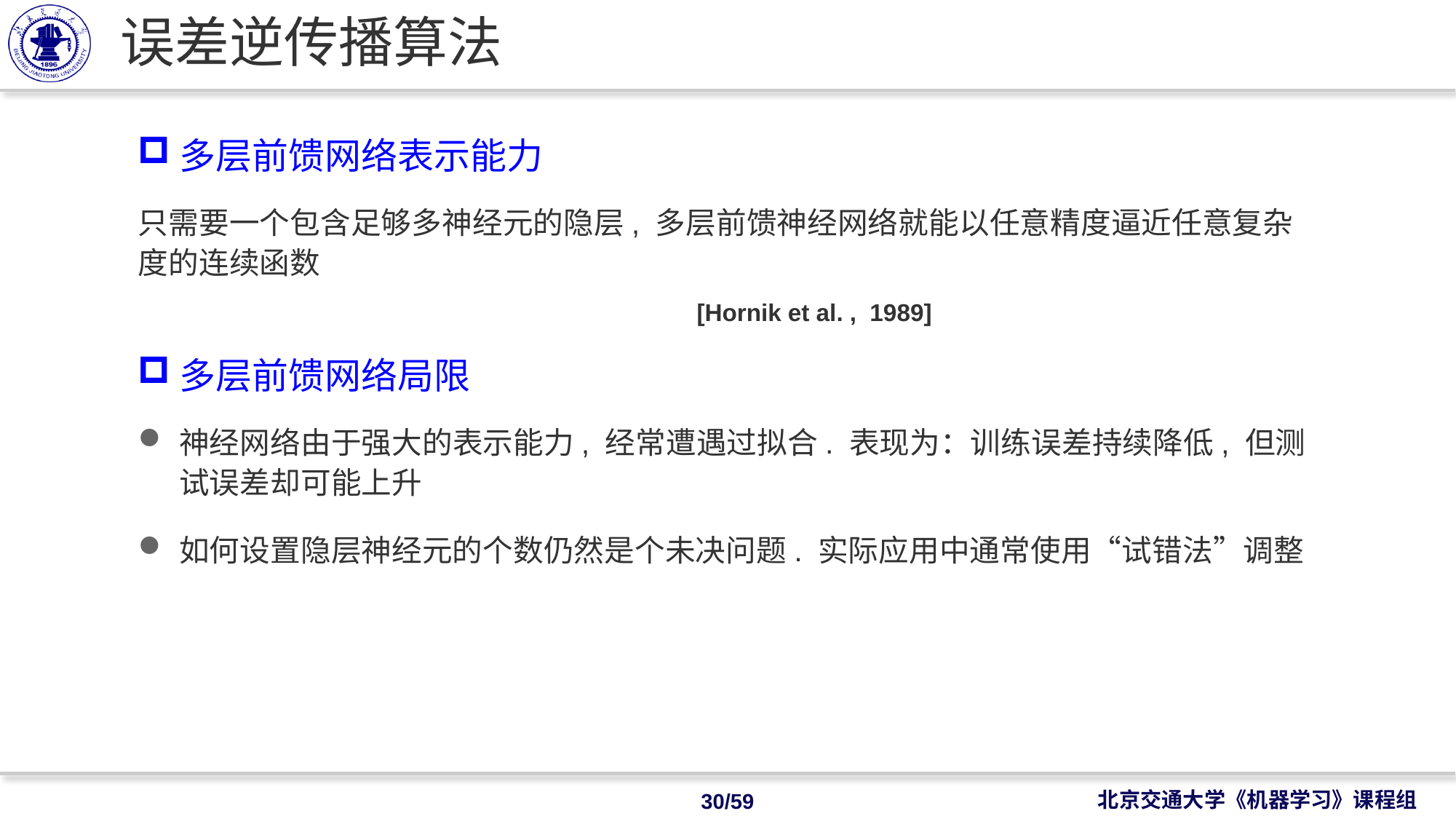

# 误差逆传播算法
多层前馈网络表示能力
只需要一个包含足够多神经元的隐层, 多层前馈神经网络就能以任意精度逼近任意复杂度的连续函数
                                                                                   [Hornik et al. ,  1989]
多层前馈网络局限
神经网络由于强大的表示能力, 经常遭遇过拟合. 表现为：训练误差持续降低, 但测试误差却可能上升
如何设置隐层神经元的个数仍然是个未决问题. 实际应用中通常使用“试错法”调整的平方和